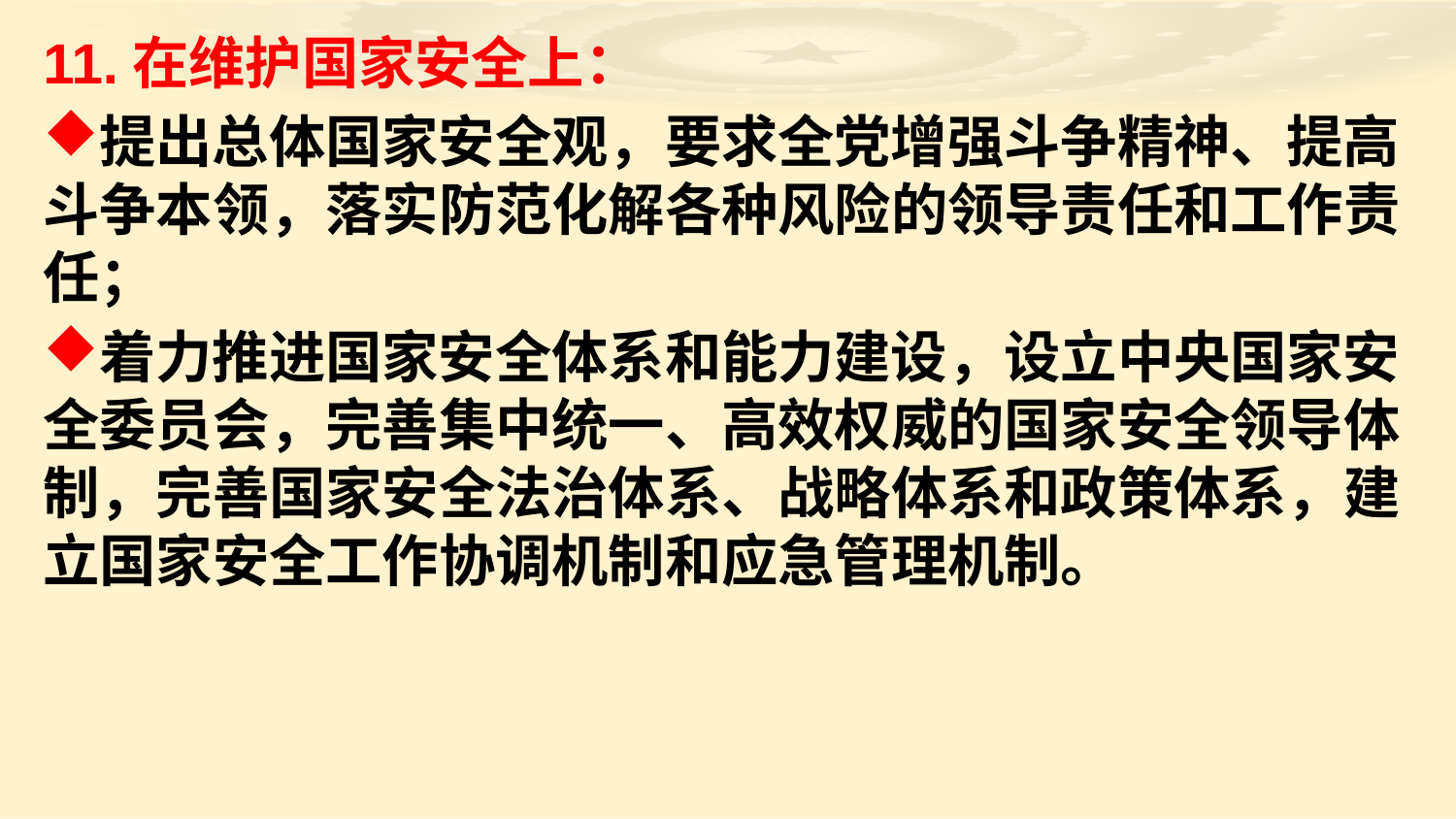

11.在维护国家安全上：
提出总体国家安全观，要求全党增强斗争精神、提高斗争本领，落实防范化解各种风险的领导责任和工作责任；
着力推进国家安全体系和能力建设，设立中央国家安全委员会，完善集中统一、高效权威的国家安全领导体制，完善国家安全法治体系、战略体系和政策体系，建立国家安全工作协调机制和应急管理机制。